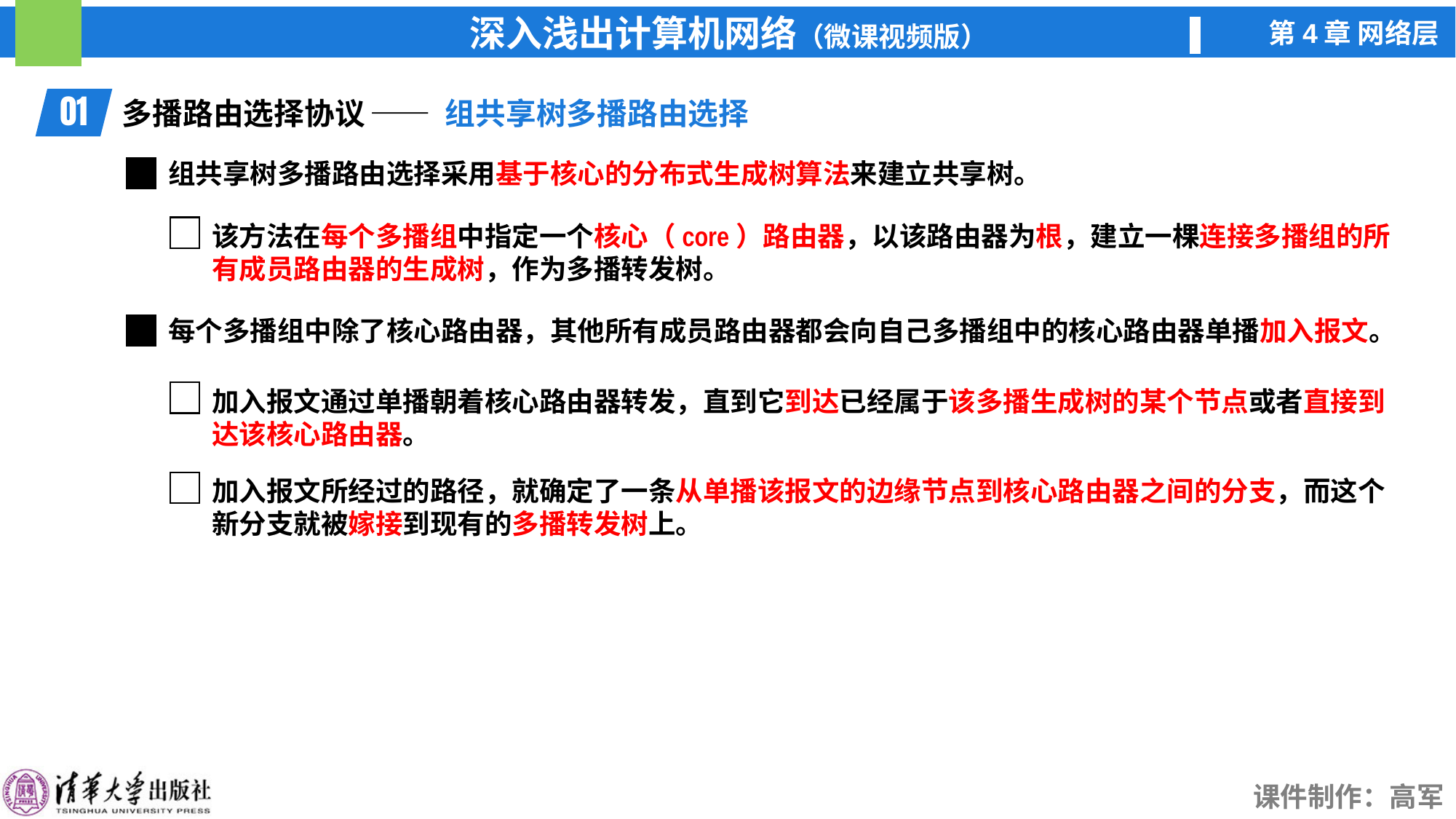

01
多播路由选择协议
—— 组共享树多播路由选择
组共享树多播路由选择采用基于核心的分布式生成树算法来建立共享树。

该方法在每个多播组中指定一个核心（core）路由器，以该路由器为根，建立一棵连接多播组的所有成员路由器的生成树，作为多播转发树。

每个多播组中除了核心路由器，其他所有成员路由器都会向自己多播组中的核心路由器单播加入报文。

加入报文通过单播朝着核心路由器转发，直到它到达已经属于该多播生成树的某个节点或者直接到达该核心路由器。

加入报文所经过的路径，就确定了一条从单播该报文的边缘节点到核心路由器之间的分支，而这个新分支就被嫁接到现有的多播转发树上。